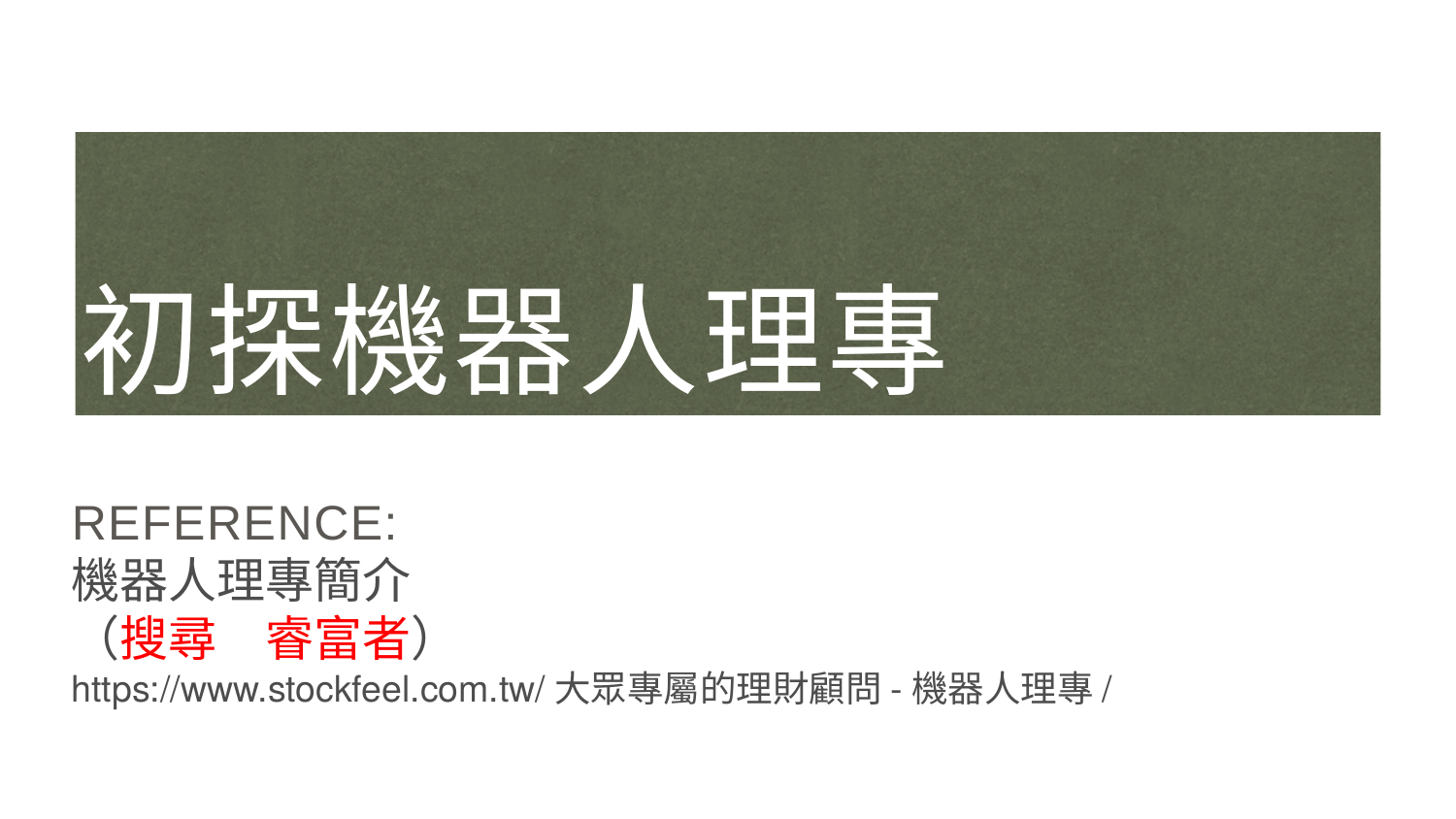

# 初探機器人理專
Reference:
機器人理專簡介
（搜尋　睿富者）
https://www.stockfeel.com.tw/大眾專屬的理財顧問-機器人理專/